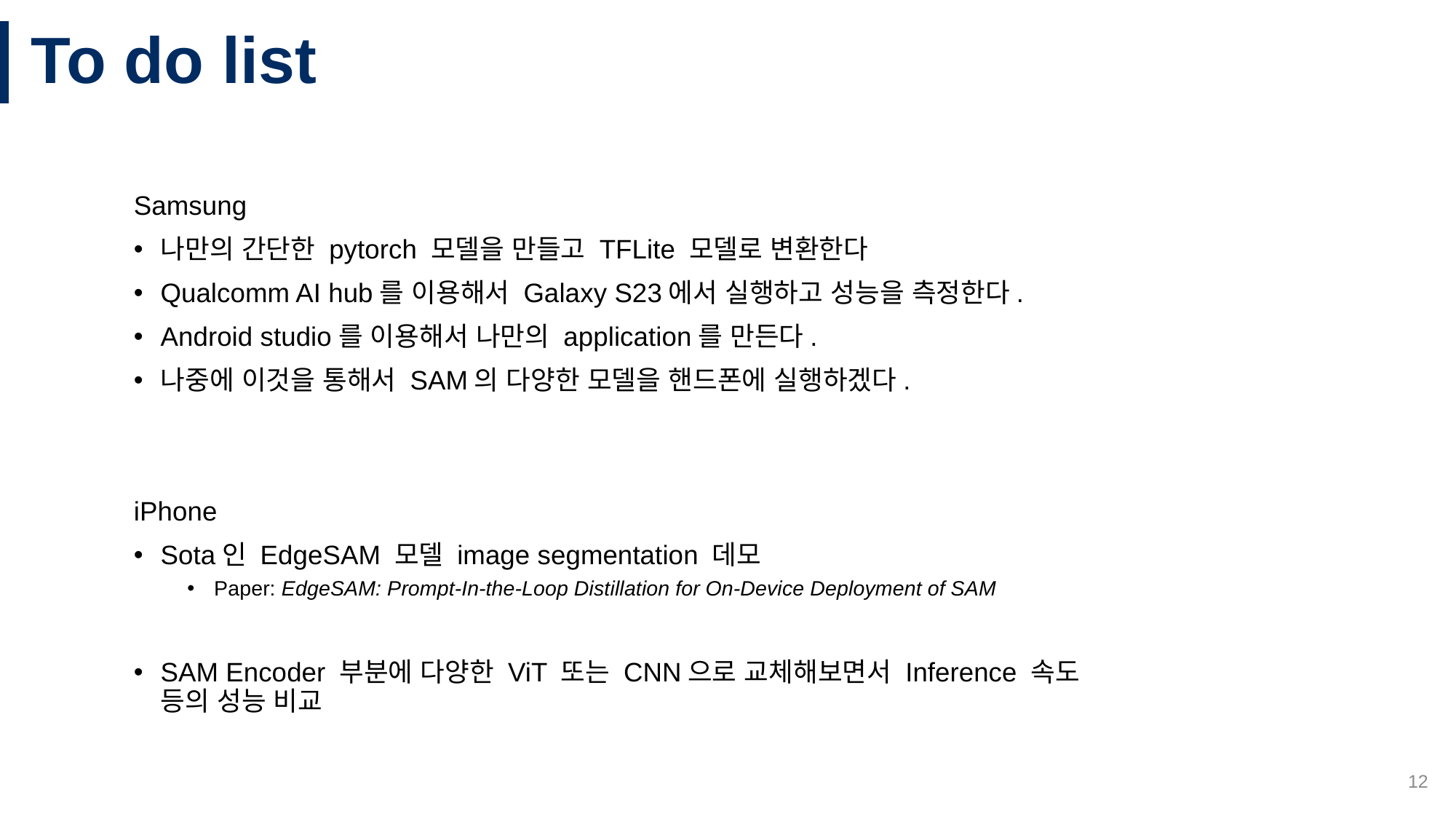

# To do list
Samsung
나만의 간단한 pytorch 모델을 만들고 TFLite 모델로 변환한다
Qualcomm AI hub를 이용해서 Galaxy S23에서 실행하고 성능을 측정한다.
Android studio를 이용해서 나만의 application를 만든다.
나중에 이것을 통해서 SAM의 다양한 모델을 핸드폰에 실행하겠다.

iPhone
Sota인 EdgeSAM 모델 image segmentation 데모
Paper: EdgeSAM: Prompt-In-the-Loop Distillation for On-Device Deployment of SAM

SAM Encoder 부분에 다양한 ViT 또는 CNN으로 교체해보면서 Inference 속도 등의 성능 비교

12